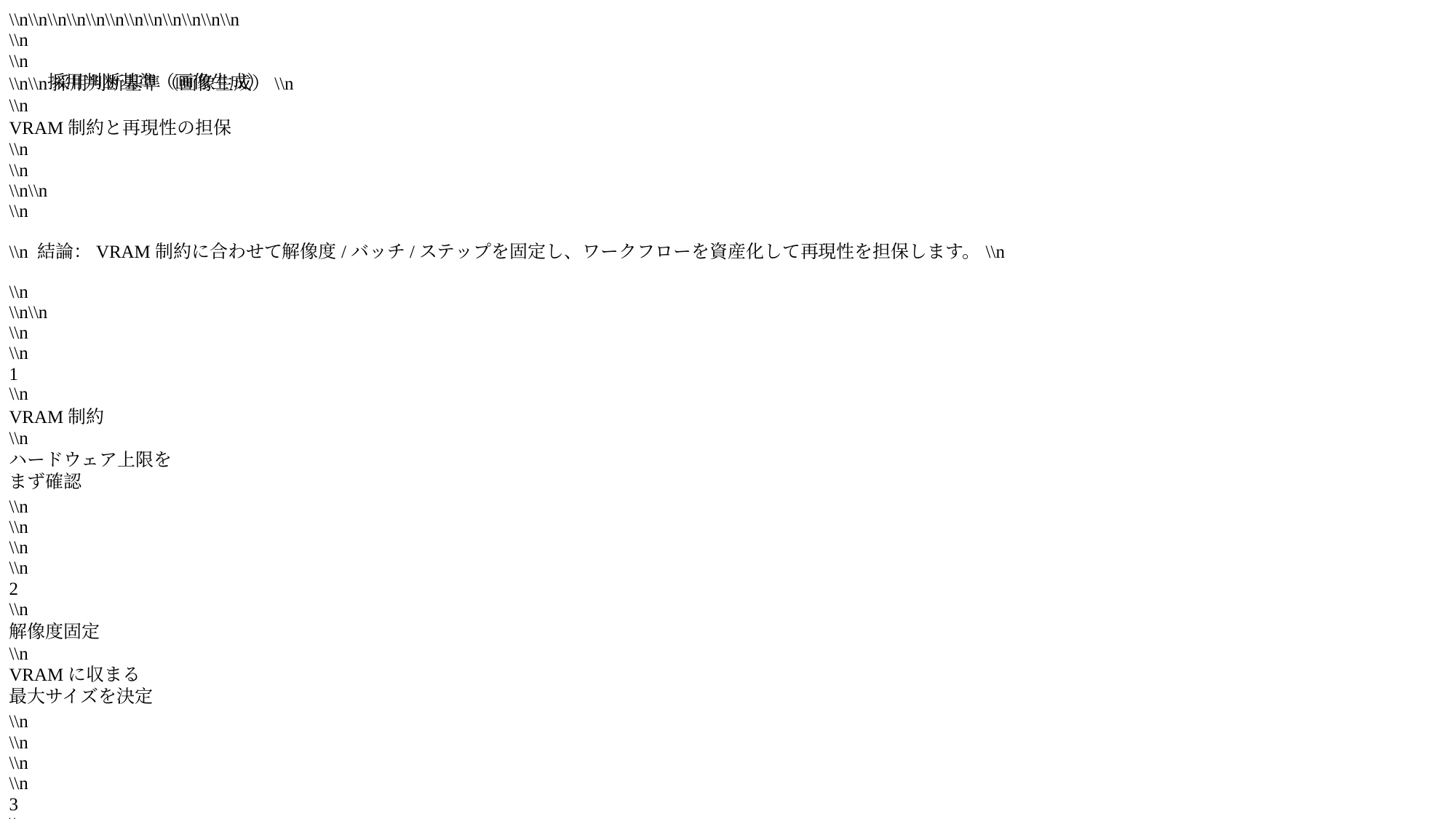

\\n\\n\\n
\\n
\\n
\\n
\\n
\\n
\\n
\\n\\n\\n
\\n
\\n
\\n\\n採用判断基準（画像生成）\\n
採用判断基準（画像生成）
\\n
VRAM制約と再現性の担保
\\n
\\n
\\n
\\n
\\n
\\n 結論：VRAM制約に合わせて解像度/バッチ/ステップを固定し、ワークフローを資産化して再現性を担保します。\\n
\\n
\\n
\\n
\\n
\\n
1
\\n
VRAM制約
\\n
ハードウェア上限を
まず確認
\\n
\\n
\\n
\\n
2
\\n
解像度固定
\\n
VRAMに収まる
最大サイズを決定
\\n
\\n
\\n
\\n
3
\\n
バッチ/ステップ
\\n
生成数と品質の
トレードオフ調整
\\n
\\n
\\n
\\n
4
\\n
最適化
\\n
Attention Slicing等
プロファイル適用
\\n
\\n
\\n
\\n
5
\\n
資産化
\\n
ワークフロー保存
(ComfyUI等)
\\n
\\n
\\n
\\n
\\n
\\n
\\n
\\n
\\n
設定の固定化
\\n
\\n
\\n
\\n優先順位の明確化
\\n VRAM→解像度→バッチ→ステップ→最適化の順で設定し、VRAM溢れを防ぐ。\\n
\\n
\\nプロファイルの適用
\\n attention slicing等のメモリ最適化手法を固定プロファイルとして適用する。\\n
\\n
\\n
\\n
\\n
\\n
\\n
\\n
再現性の担保
\\n
\\n
\\n
\\nSeedとワークフロー固定
\\n Seed値とComfyUIのワークフロー[72]を固定し、結果を担保する。\\n
\\n
\\nライセンス確認
\\n FLUX等はライセンス文書[76]を確認し、商用利用可否を厳密に精査する。\\n
\\n
\\n
\\n
\\n
\\n
\\n
\\n
オフロード戦略
\\n
\\n
\\n
\\n夜間バッチ処理
\\n VRAMが厳しい場合は、生成処理を夜間バッチに回しリソースを分散させる。\\n
\\n
\\n別筐体への逃がし
\\n 可能な場合、ローカルLAN内の別端末に生成処理をオフロードする設計も検討。\\n
\\n
\\n
\\n
\\n
\\n
\\n Page 38 | ローカルAI 技術調査レポート\\n
\\n
\\n
\\n